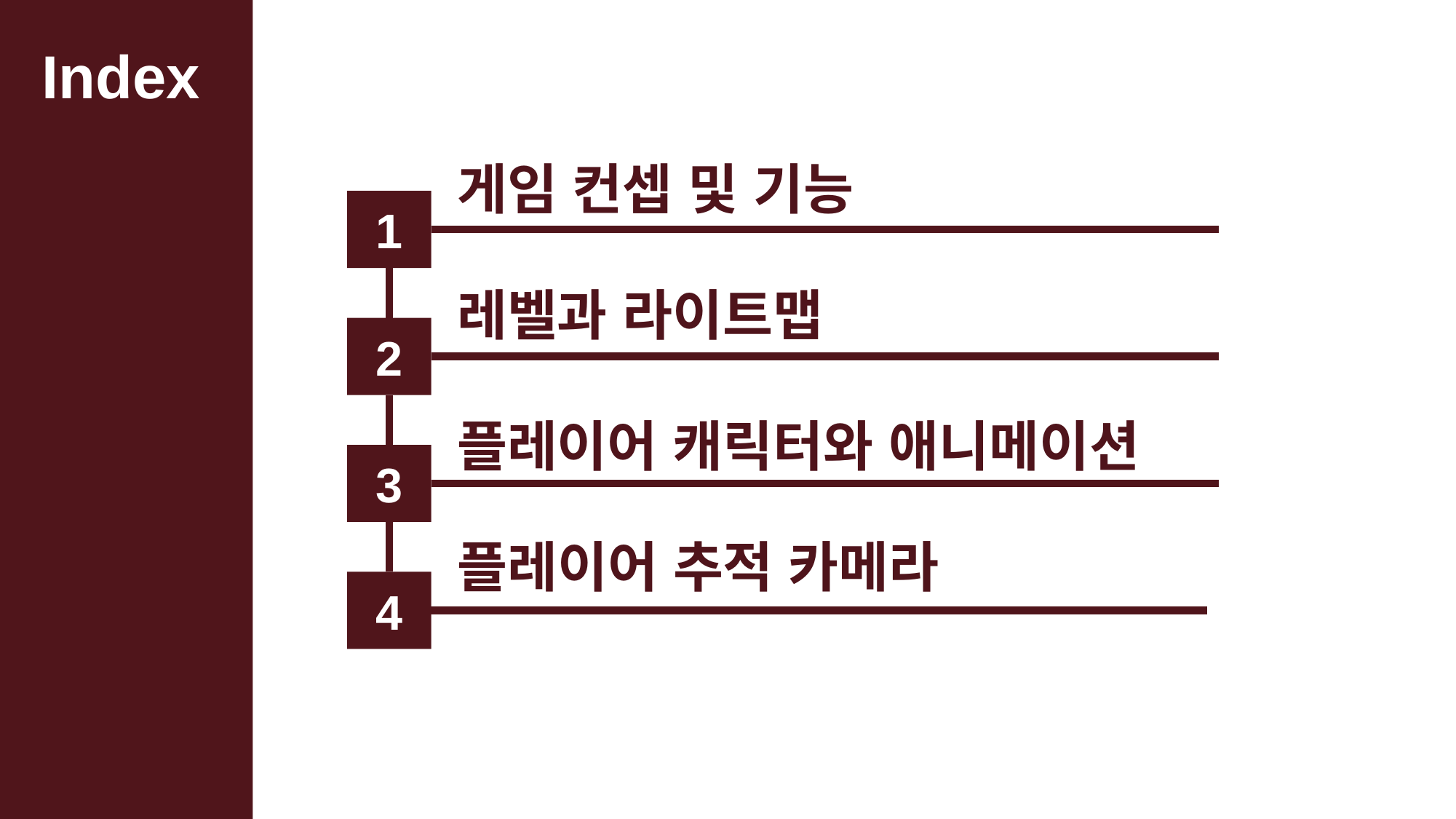

게임 컨셉 및 기능
1
레벨과 라이트맵
2
플레이어 캐릭터와 애니메이션
3
플레이어 추적 카메라
4